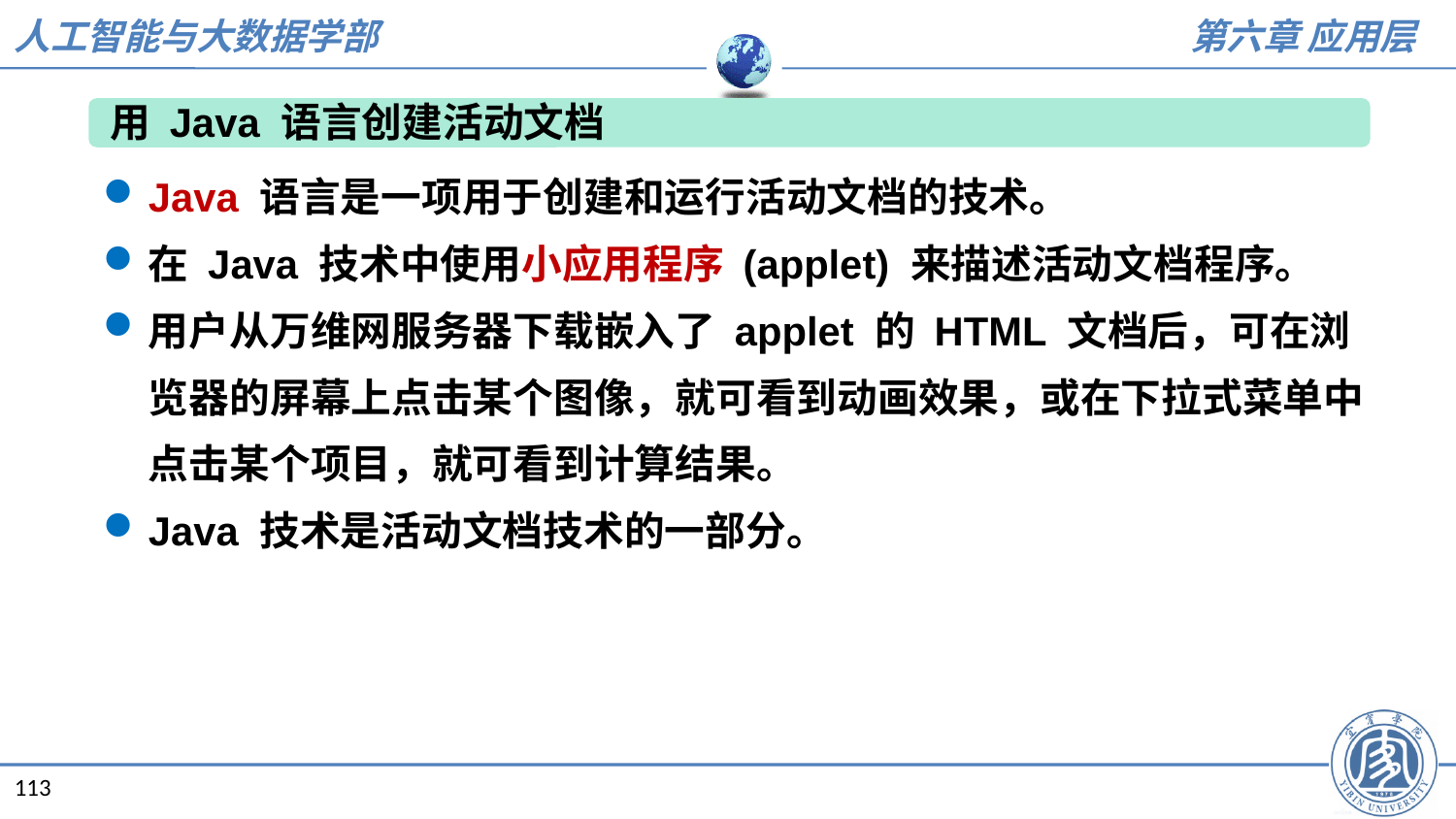

用 Java 语言创建活动文档

Java 语言是一项用于创建和运行活动文档的技术。
在 Java 技术中使用小应用程序 (applet) 来描述活动文档程序。
用户从万维网服务器下载嵌入了 applet 的 HTML 文档后，可在浏览器的屏幕上点击某个图像，就可看到动画效果，或在下拉式菜单中点击某个项目，就可看到计算结果。
Java 技术是活动文档技术的一部分。
113